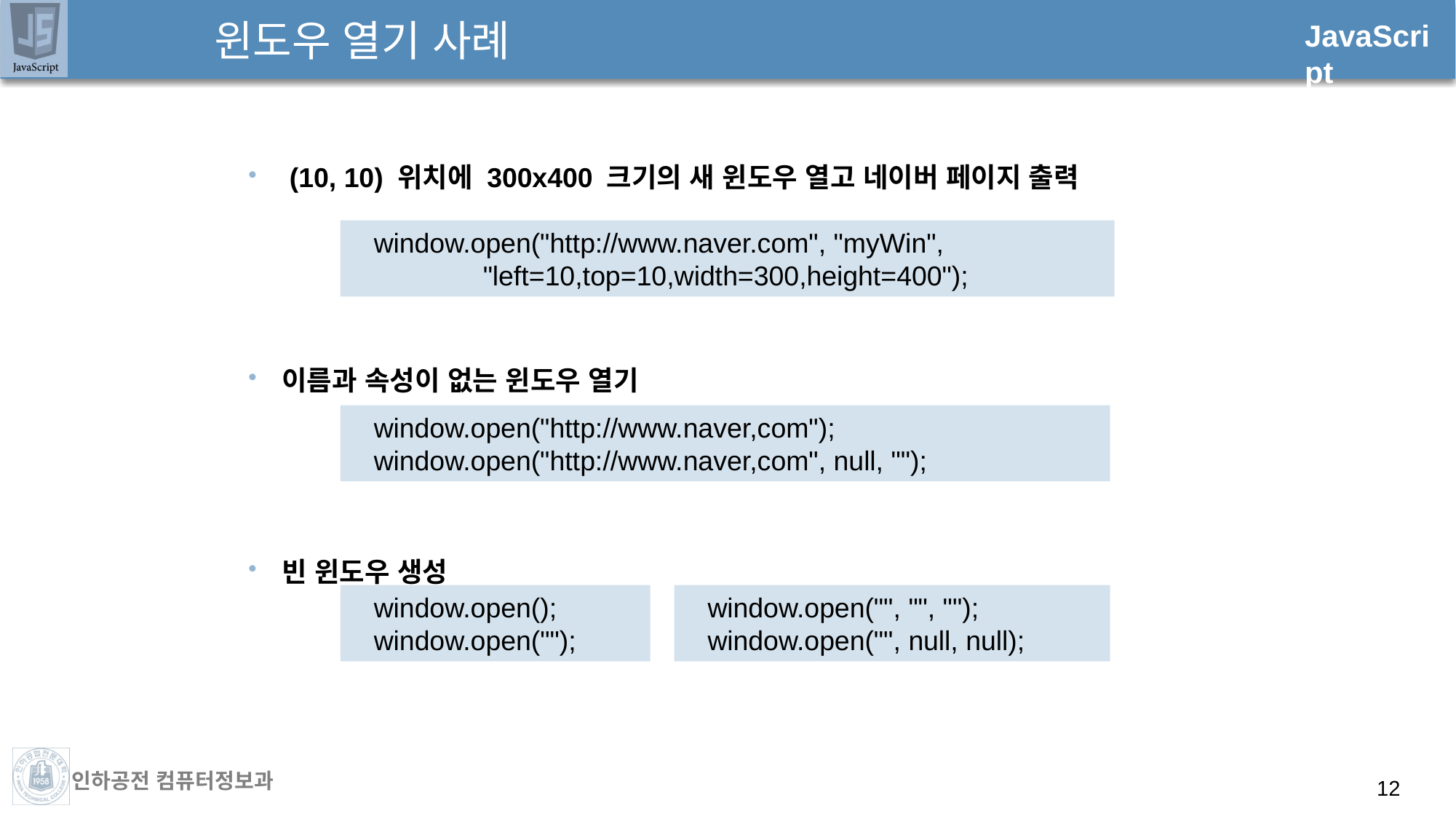

# 윈도우 열기 사례

 (10, 10) 위치에 300x400 크기의 새 윈도우 열고 네이버 페이지 출력

이름과 속성이 없는 윈도우 열기

빈 윈도우 생성

window.open("http://www.naver.com", "myWin", 		"left=10,top=10,width=300,height=400");
window.open("http://www.naver,com");
window.open("http://www.naver,com", null, "");
window.open();
window.open("");
window.open("", "", "");
window.open("", null, null);